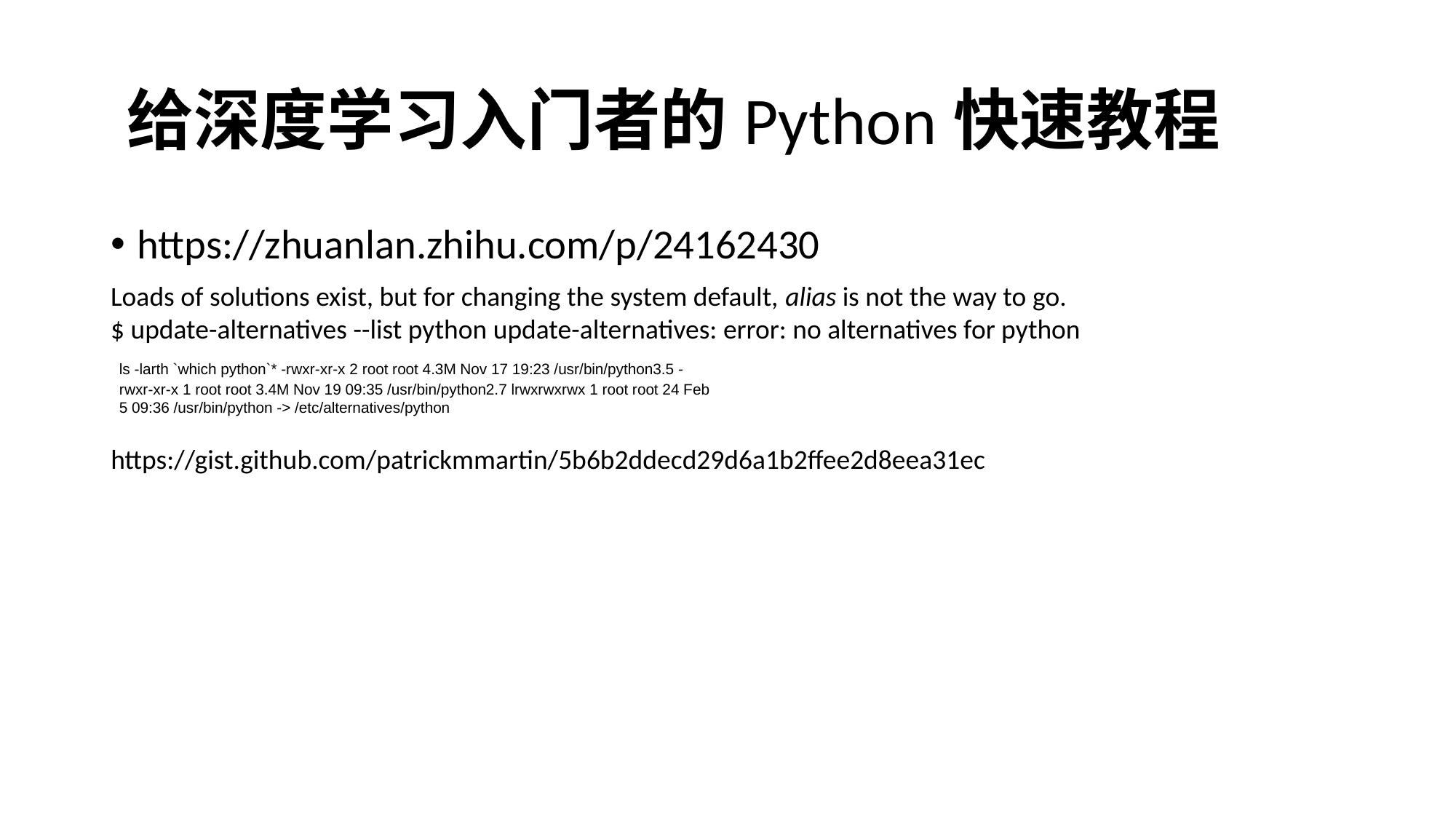

# ﻿给深度学习入门者的Python快速教程
https://zhuanlan.zhihu.com/p/24162430
﻿Loads of solutions exist, but for changing the system default, alias is not the way to go.
$ update-alternatives --list python update-alternatives: error: no alternatives for python
﻿ls -larth `which python`* -rwxr-xr-x 2 root root 4.3M Nov 17 19:23 /usr/bin/python3.5 -rwxr-xr-x 1 root root 3.4M Nov 19 09:35 /usr/bin/python2.7 lrwxrwxrwx 1 root root 24 Feb 5 09:36 /usr/bin/python -> /etc/alternatives/python
https://gist.github.com/patrickmmartin/5b6b2ddecd29d6a1b2ffee2d8eea31ec